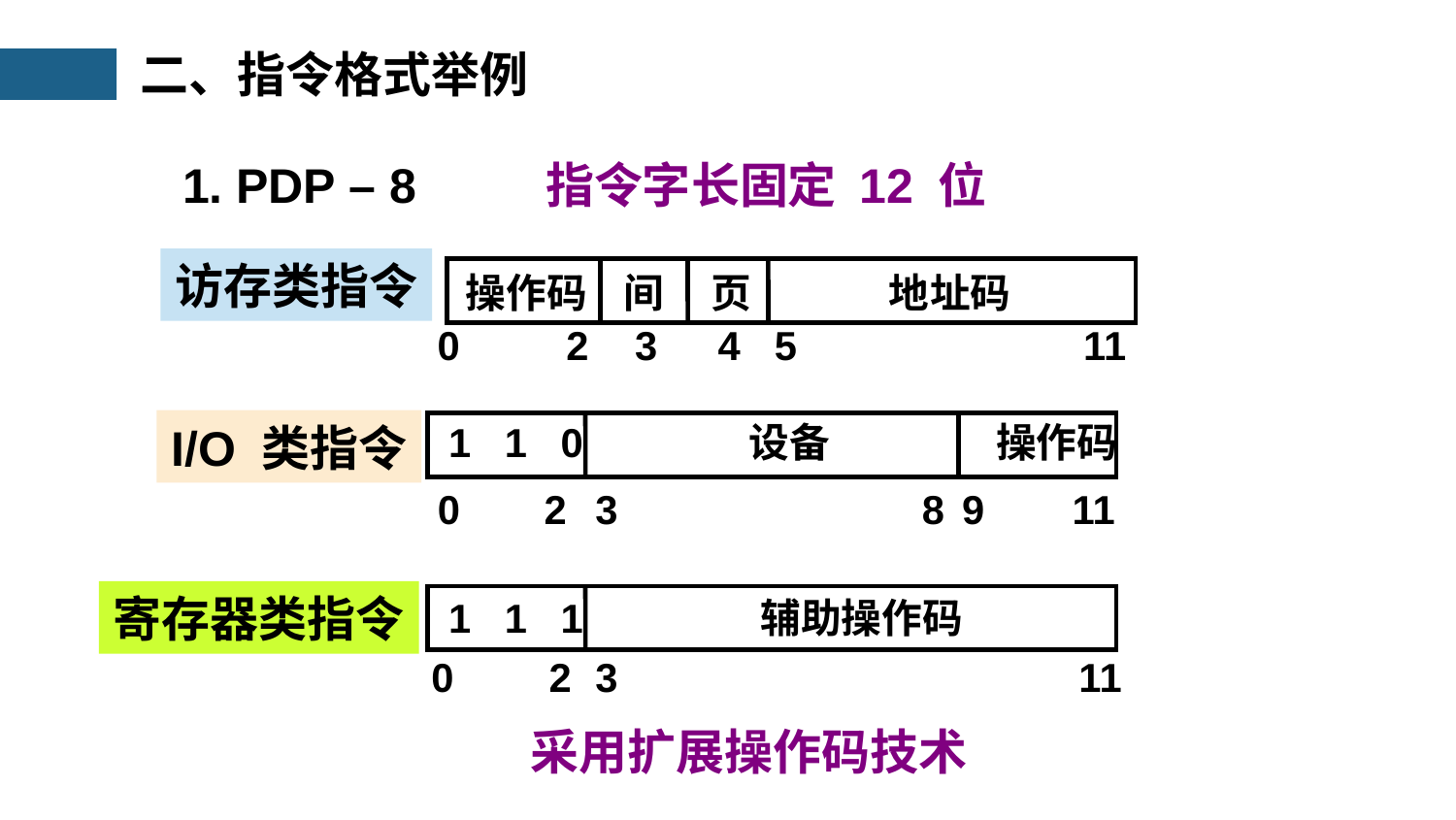

二、指令格式举例
1. PDP – 8
指令字长固定 12 位
访存类指令

  操作码    间     页               地址码
4
0
2
3
5
11
 1   1   0              设备                  操作码
I/O 类指令

0
2
3
8
9
11
寄存器类指令
  1   1   1               辅助操作码

0
2
3
11
采用扩展操作码技术